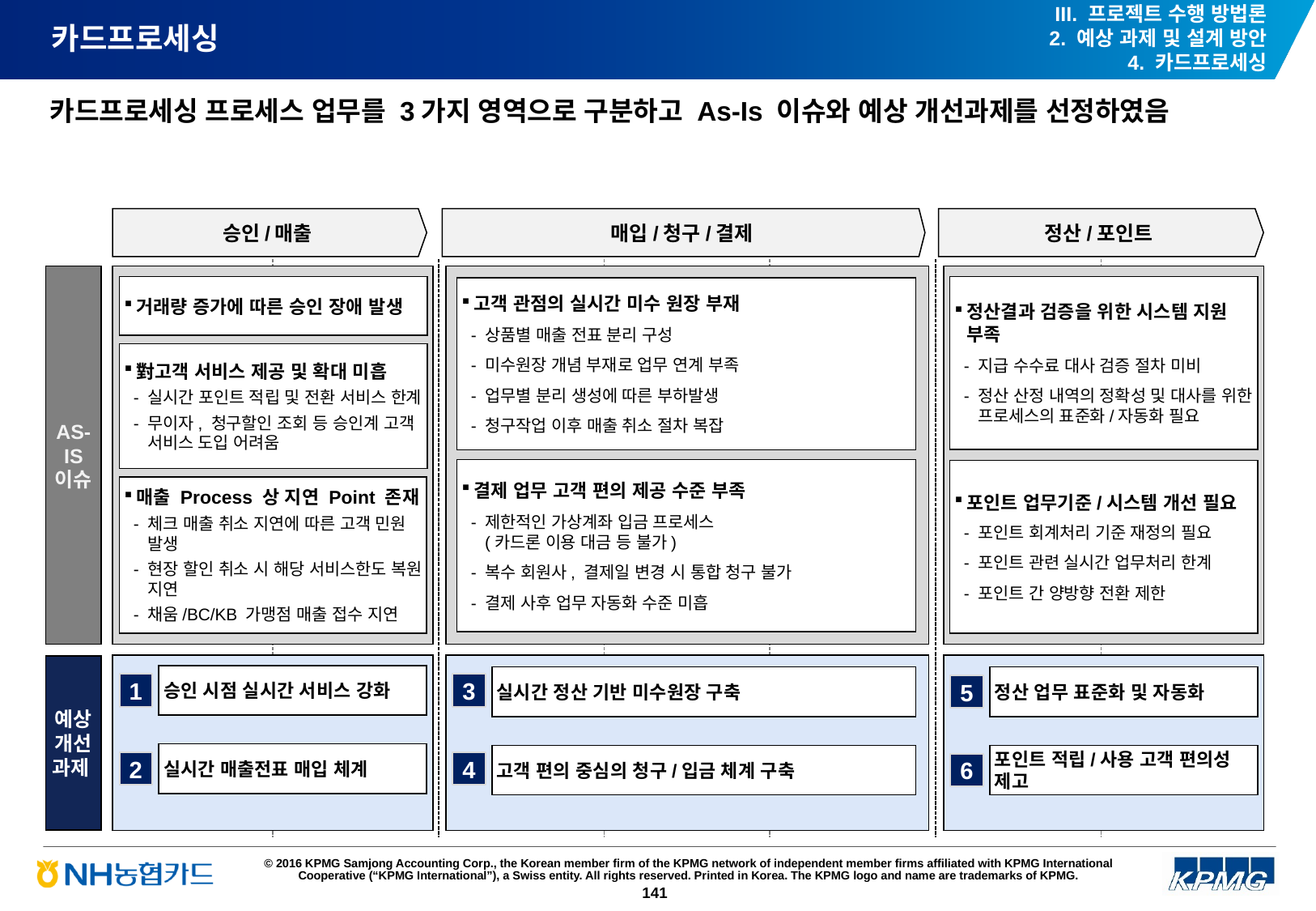

III. 프로젝트 수행 방법론
2. 예상 과제 및 설계 방안
4. 카드프로세싱
# 카드프로세싱
카드프로세싱 프로세스 업무를 3가지 영역으로 구분하고 As-Is 이슈와 예상 개선과제를 선정하였음
승인/매출
매입/청구/결제
정산/포인트
AS-IS 이슈

거래량 증가에 따른 승인 장애 발생
정산결과 검증을 위한 시스템 지원 부족
  - 지급 수수료 대사 검증 절차 미비
  - 정산 산정 내역의 정확성 및 대사를 위한 프로세스의 표준화/자동화 필요
고객 관점의 실시간 미수 원장 부재
  - 상품별 매출 전표 분리 구성
  - 미수원장 개념 부재로 업무 연계 부족
  - 업무별 분리 생성에 따른 부하발생
  - 청구작업 이후 매출 취소 절차 복잡
對고객 서비스 제공 및 확대 미흡
  - 실시간 포인트 적립 및 전환 서비스 한계
  - 무이자, 청구할인 조회 등 승인계 고객 서비스 도입 어려움
결제 업무 고객 편의 제공 수준 부족
  - 제한적인 가상계좌 입금 프로세스
(카드론 이용 대금 등 불가)
  - 복수 회원사, 결제일 변경 시 통합 청구 불가
  - 결제 사후 업무 자동화 수준 미흡
포인트 업무기준/시스템 개선 필요
  - 포인트 회계처리 기준 재정의 필요
  - 포인트 관련 실시간 업무처리 한계
  - 포인트 간 양방향 전환 제한
매출 Process 상 지연 Point 존재
  - 체크 매출 취소 지연에 따른 고객 민원 발생
  - 현장 할인 취소 시 해당 서비스한도 복원 지연
  - 채움/BC/KB 가맹점 매출 접수 지연

예상 개선과제
승인 시점 실시간 서비스 강화
실시간 정산 기반 미수원장 구축
정산 업무 표준화 및 자동화
1
3
5
실시간 매출전표 매입 체계
고객 편의 중심의 청구/입금 체계 구축
포인트 적립/사용 고객 편의성 제고
2
4
6